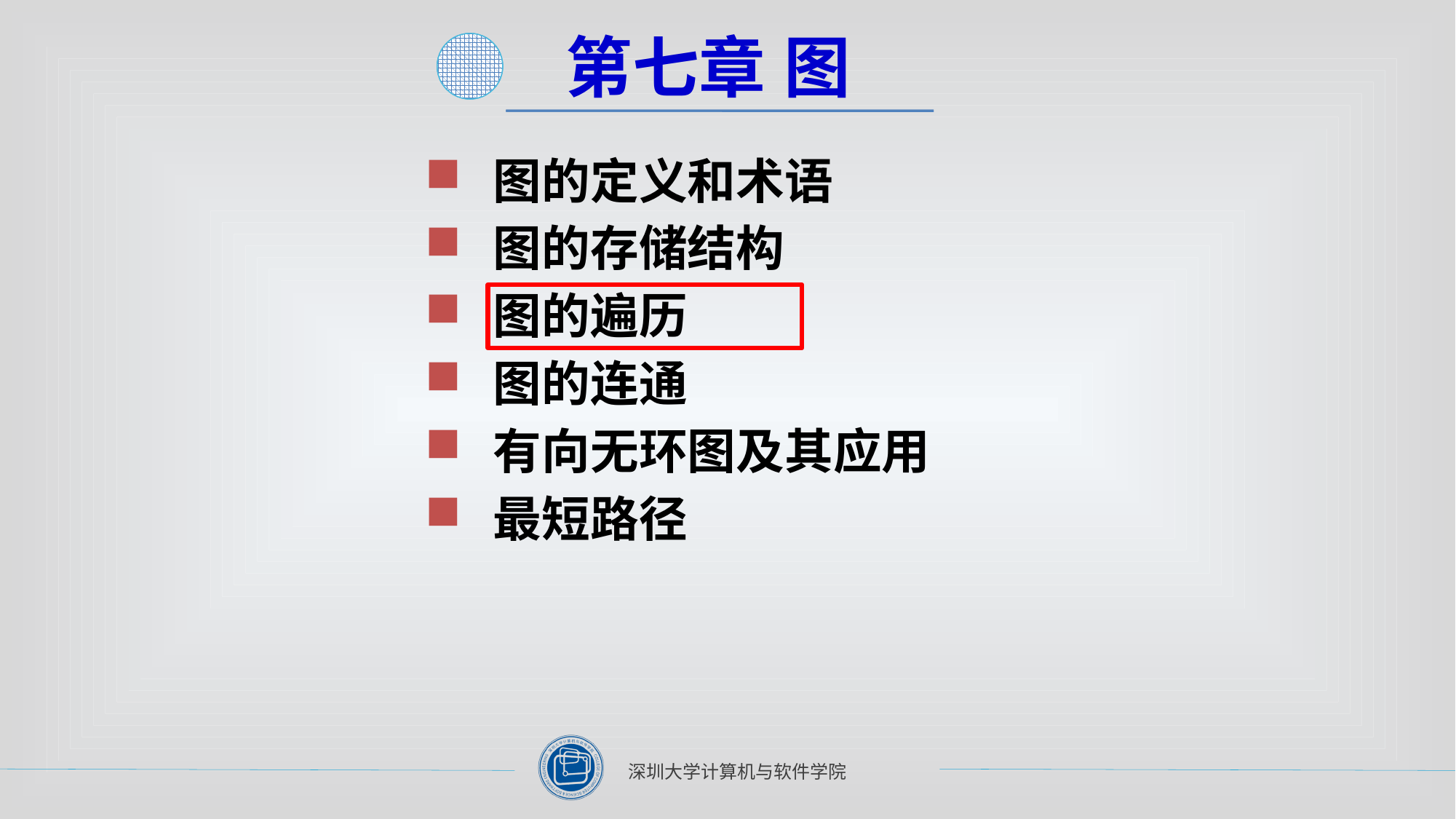

第七章	图

图的定义和术语
图的存储结构
图的遍历
图的连通
有向无环图及其应用
最短路径

51